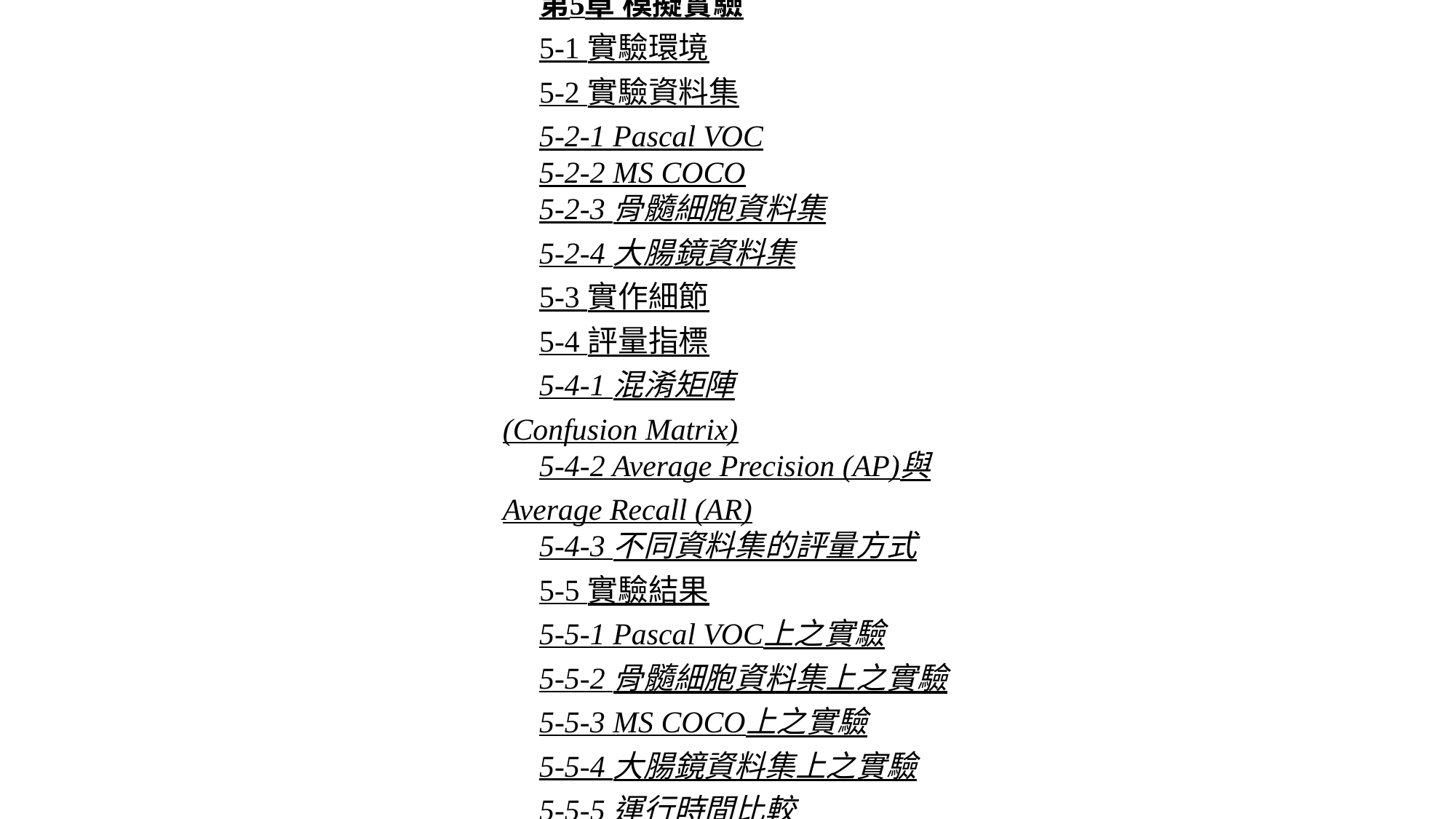

第5章 模擬實驗
5-1 實驗環境
5-2 實驗資料集
5-2-1 Pascal VOC
5-2-2 MS COCO
5-2-3 骨髓細胞資料集
5-2-4 大腸鏡資料集
5-3 實作細節
5-4 評量指標
5-4-1 混淆矩陣(Confusion Matrix)
5-4-2 Average Precision (AP)與Average Recall (AR)
5-4-3 不同資料集的評量方式
5-5 實驗結果
5-5-1 Pascal VOC上之實驗
5-5-2 骨髓細胞資料集上之實驗
5-5-3 MS COCO上之實驗
5-5-4 大腸鏡資料集上之實驗
5-5-5 運行時間比較